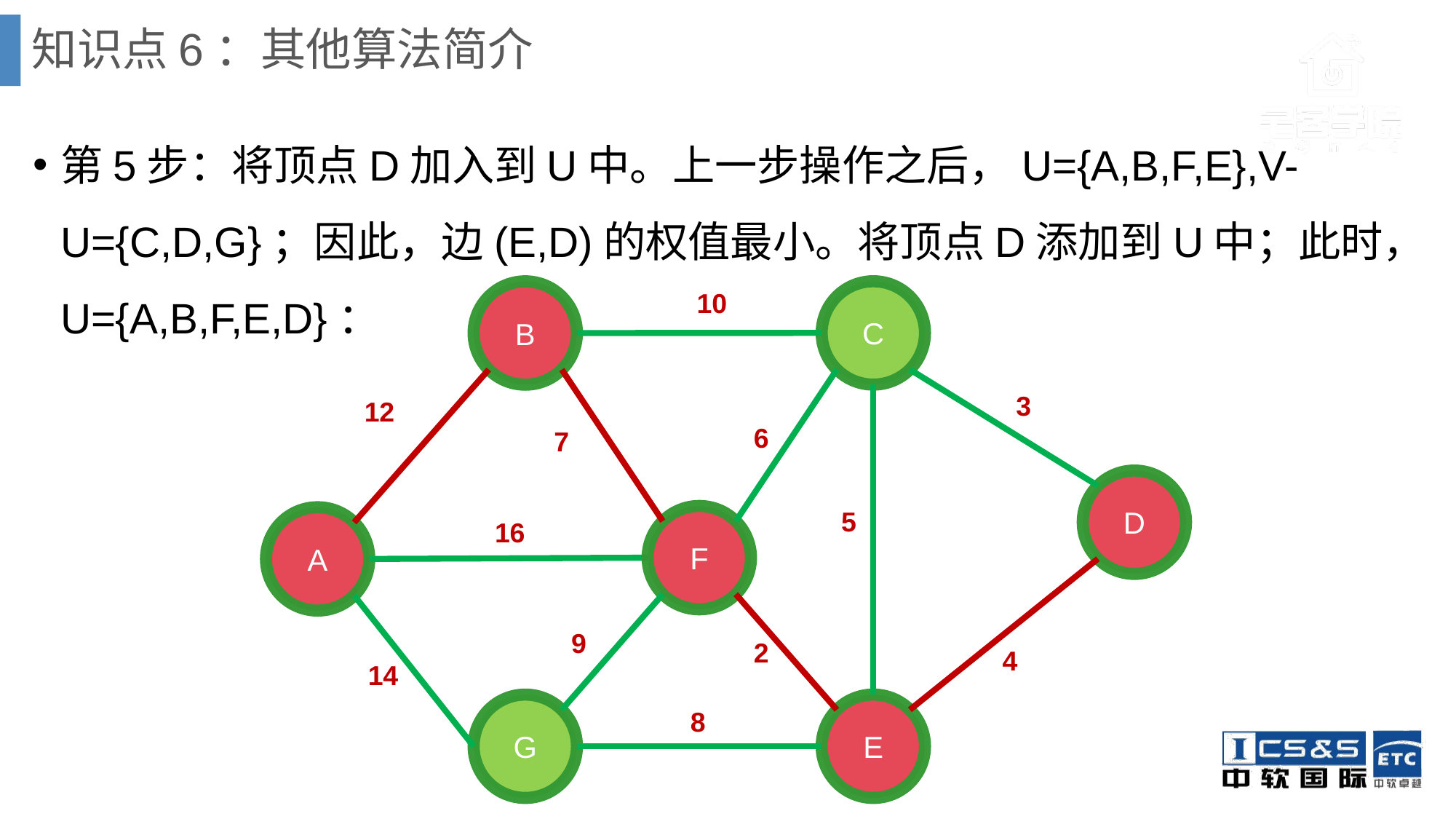

# 知识点6：其他算法简介
第5步：将顶点D加入到U中。上一步操作之后，U={A,B,F,E},V-U={C,D,G}；因此，边(E,D)的权值最小。将顶点D添加到U中；此时，U={A,B,F,E,D}：
10
C
B
D
F
A
G
E
3
12
6
7
5
16
9
2
4
14
8